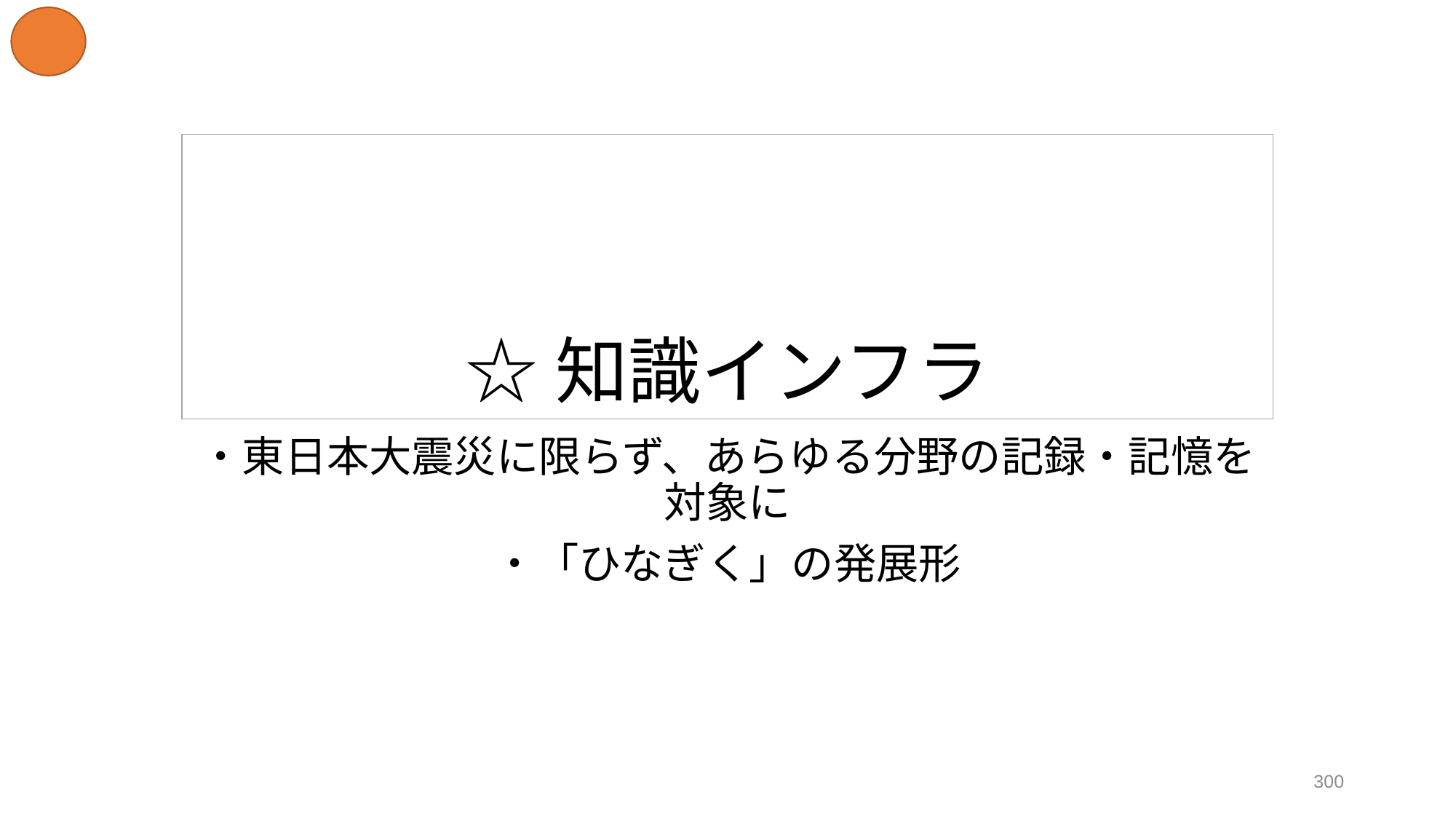

# ☆知識インフラ
・東日本大震災に限らず、あらゆる分野の記録・記憶を対象に
・「ひなぎく」の発展形

300